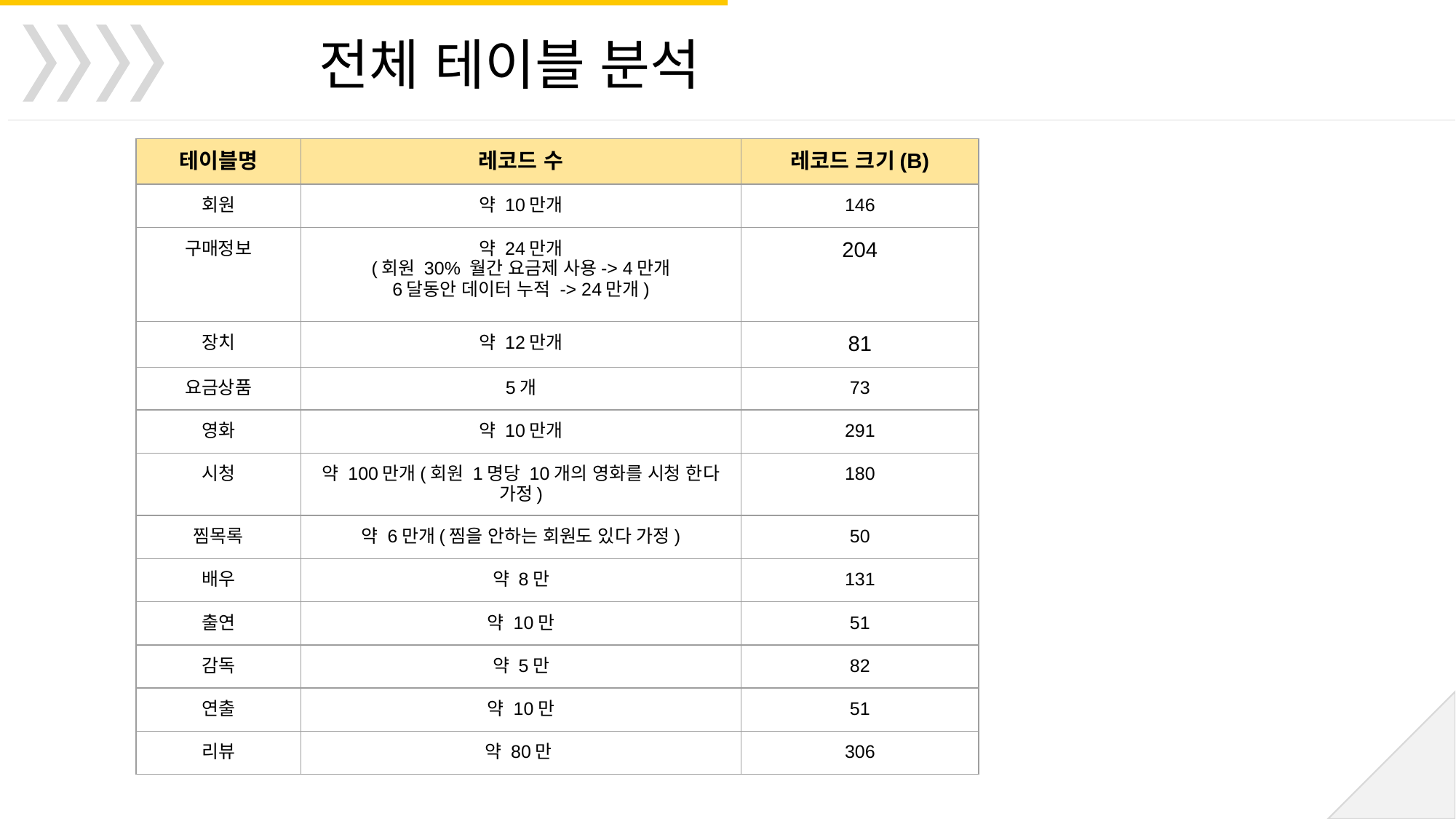

전체 테이블 분석

| 테이블명 | 레코드 수 | 레코드 크기(B) |
| --- | --- | --- |
| 회원 | 약 10만개 | 146 |
| 구매정보 | 약 24만개 (회원 30% 월간 요금제 사용-> 4만개 6달동안 데이터 누적 -> 24만개) | 204 |
| 장치 | 약 12만개 | 81 |
| 요금상품 | 5개 | 73 |
| 영화 | 약 10만개 | 291 |
| 시청 | 약 100만개(회원 1명당 10개의 영화를 시청 한다 가정) | 180 |
| 찜목록 | 약 6만개(찜을 안하는 회원도 있다 가정) | 50 |
| 배우 | 약 8만 | 131 |
| 출연 | 약 10만 | 51 |
| 감독 | 약 5만 | 82 |
| 연출 | 약 10만 | 51 |
| 리뷰 | 약 80만 | 306 |